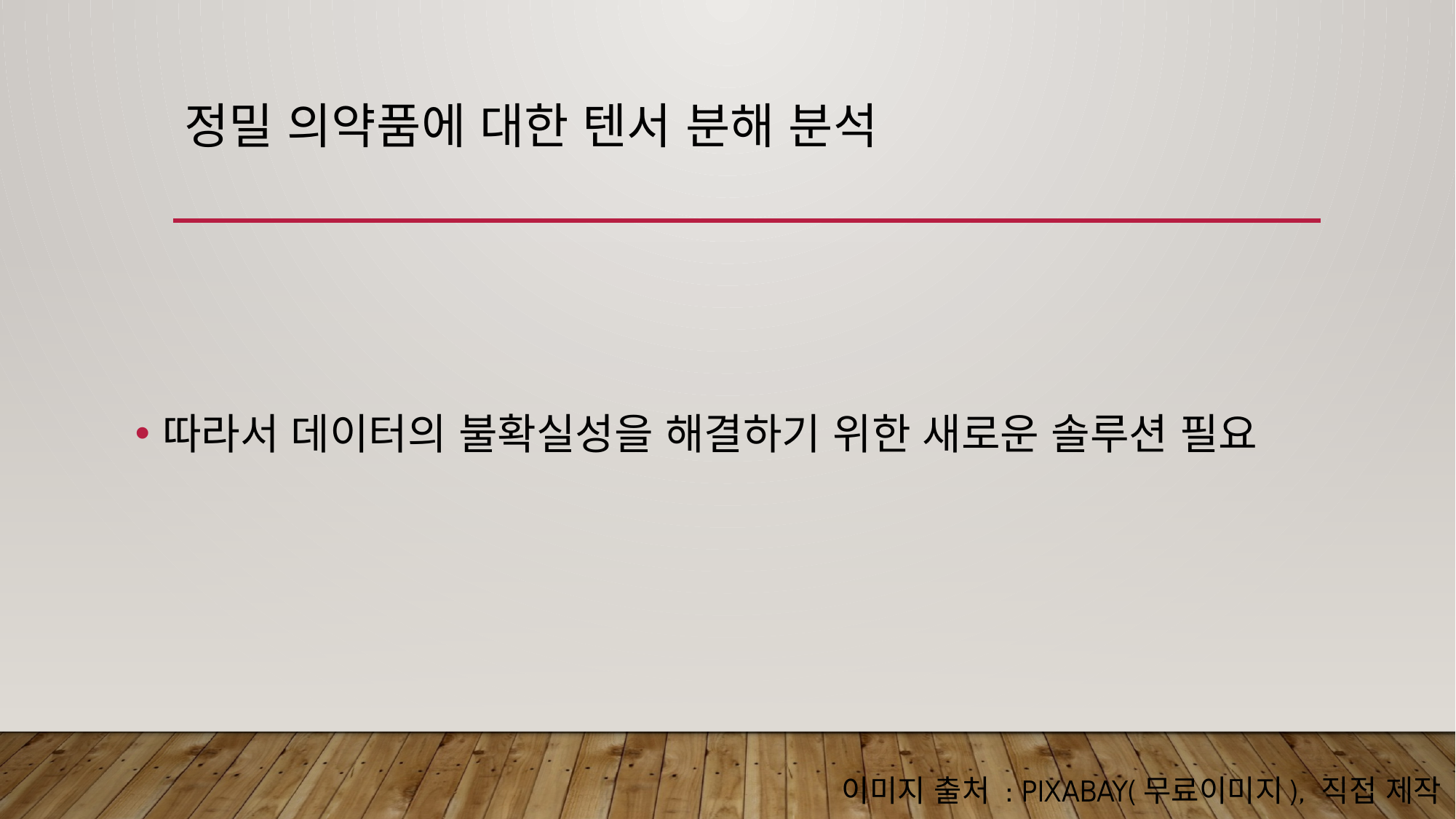

# 정밀 의약품에 대한 텐서 분해 분석
따라서 데이터의 불확실성을 해결하기 위한 새로운 솔루션 필요
이미지 출처 : pixabay(무료이미지), 직접 제작